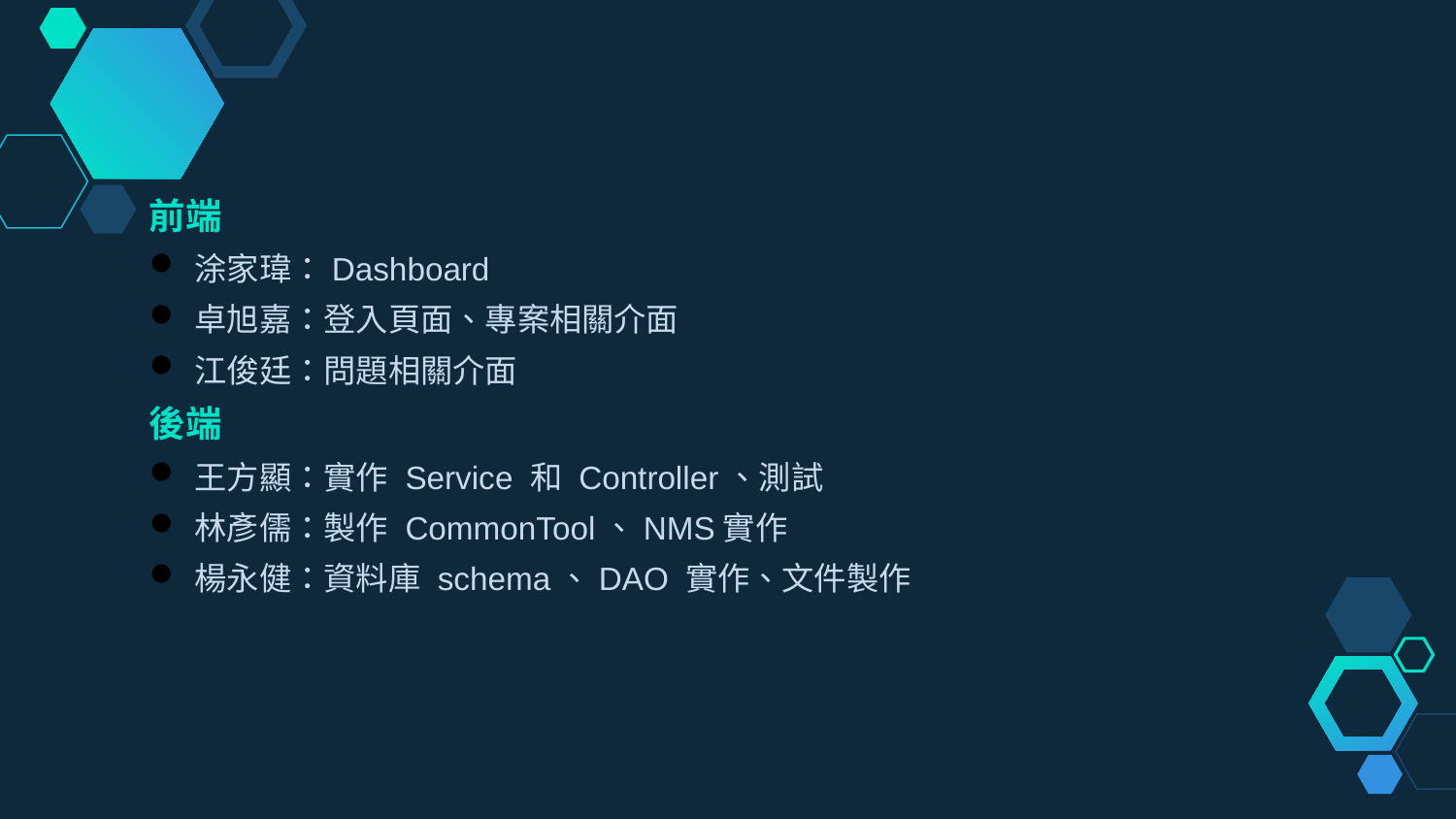

前端
涂家瑋：Dashboard
卓旭嘉：登入頁面、專案相關介面
江俊廷：問題相關介面
後端
王方顯：實作 Service 和 Controller、測試
林彥儒：製作 CommonTool、NMS實作
楊永健：資料庫 schema、DAO 實作、文件製作